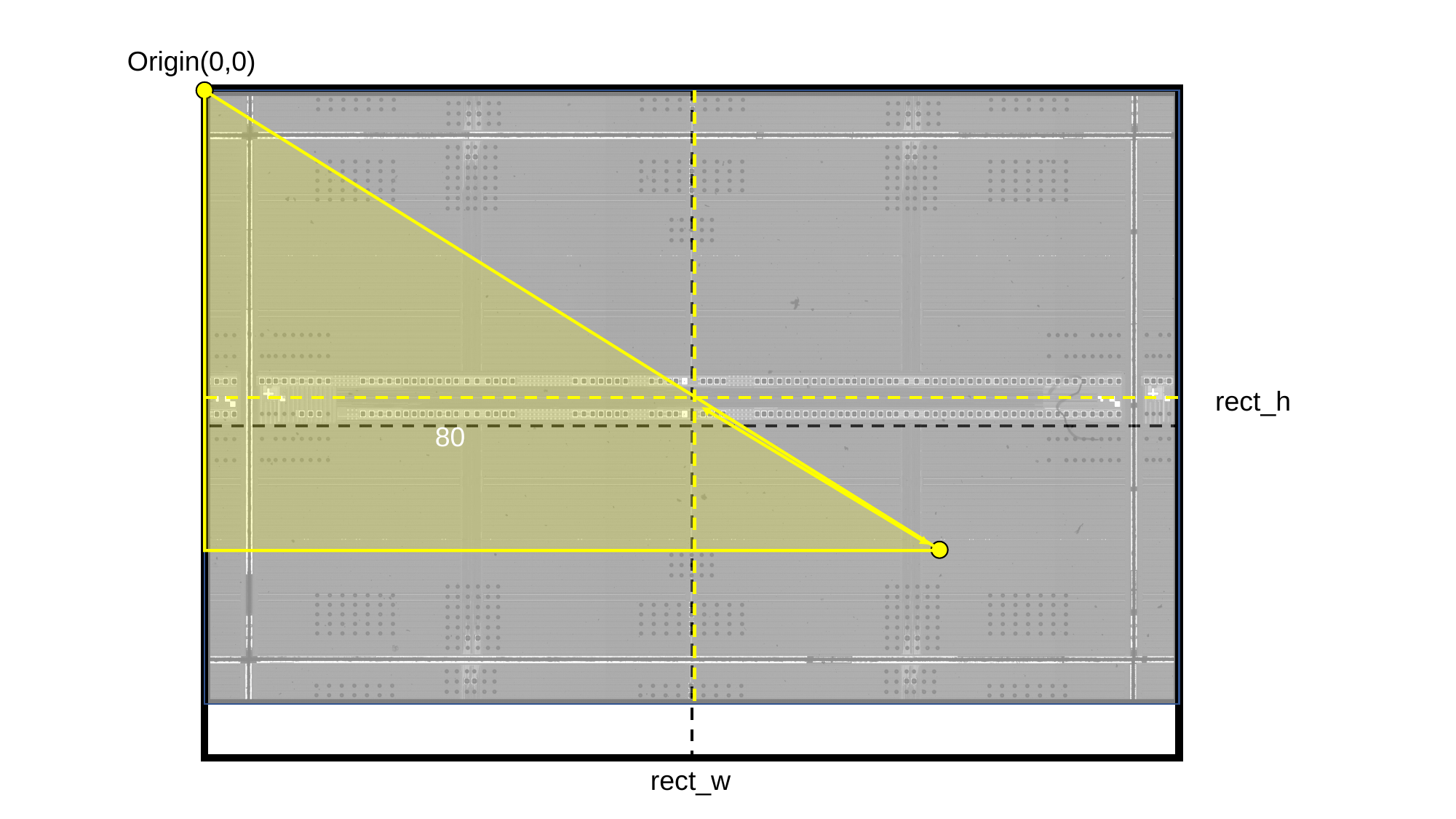

80
img_h
커서의 위치를 중심으로 배율 변경이 이뤄져야 한다.
img_w
Origin(0,0)

80
rect_h
rect_w